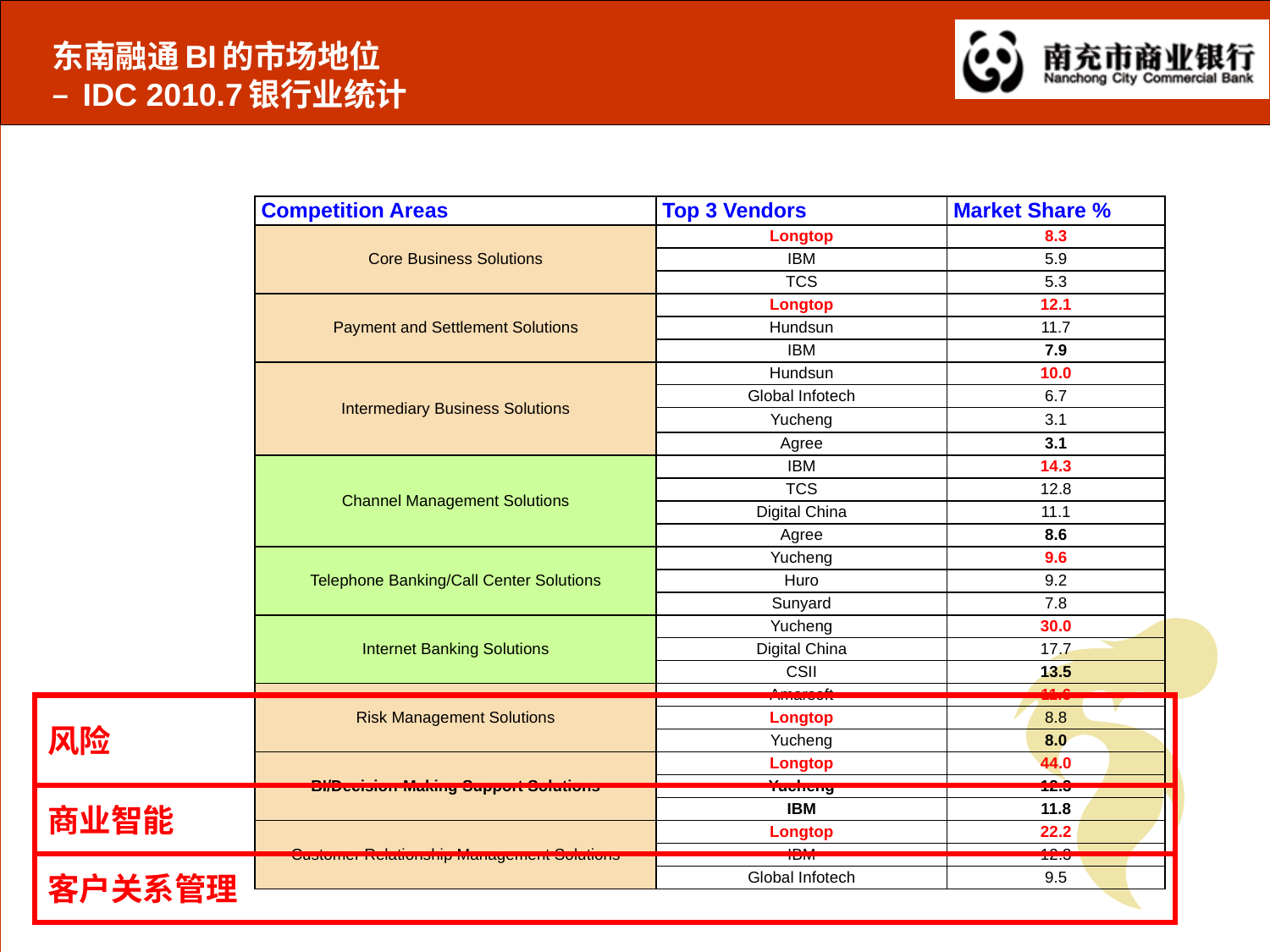

# 东南融通BI的市场地位 – IDC 2010.7银行业统计
| Competition Areas | Top 3 Vendors | Market Share % |
| --- | --- | --- |
| Core Business Solutions | Longtop | 8.3 |
|  | IBM | 5.9 |
|  | TCS | 5.3 |
| Payment and Settlement Solutions | Longtop | 12.1 |
|  | Hundsun | 11.7 |
|  | IBM | 7.9 |
| Intermediary Business Solutions | Hundsun | 10.0 |
|  | Global Infotech | 6.7 |
|  | Yucheng | 3.1 |
|  | Agree | 3.1 |
| Channel Management Solutions | IBM | 14.3 |
|  | TCS | 12.8 |
|  | Digital China | 11.1 |
|  | Agree | 8.6 |
| Telephone Banking/Call Center Solutions | Yucheng | 9.6 |
|  | Huro | 9.2 |
|  | Sunyard | 7.8 |
| Internet Banking Solutions | Yucheng | 30.0 |
|  | Digital China | 17.7 |
|  | CSII | 13.5 |
| Risk Management Solutions | Amarsoft | 11.6 |
|  | Longtop | 8.8 |
|  | Yucheng | 8.0 |
| BI/Decision-Making Support Solutions | Longtop | 44.0 |
|  | Yucheng | 12.3 |
|  | IBM | 11.8 |
| Customer Relationship Management Solutions | Longtop | 22.2 |
|  | IBM | 12.3 |
|  | Global Infotech | 9.5 |
风险
商业智能
客户关系管理